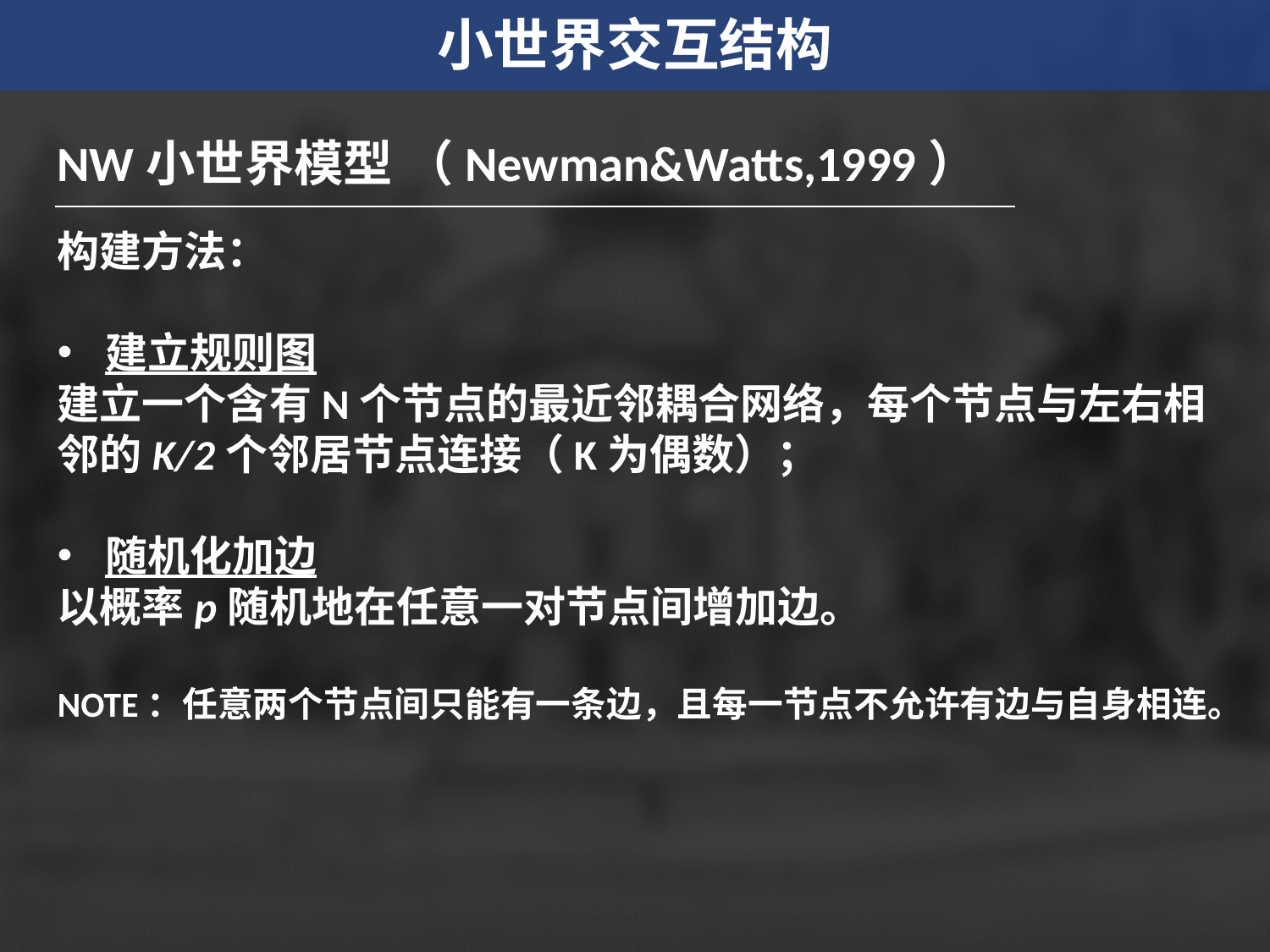

小世界交互结构

NW小世界模型 （Newman&Watts,1999）
构建方法：

建立规则图
建立一个含有N个节点的最近邻耦合网络，每个节点与左右相邻的K/2个邻居节点连接（K为偶数）；

随机化加边
以概率p随机地在任意一对节点间增加边。

NOTE：任意两个节点间只能有一条边，且每一节点不允许有边与自身相连。